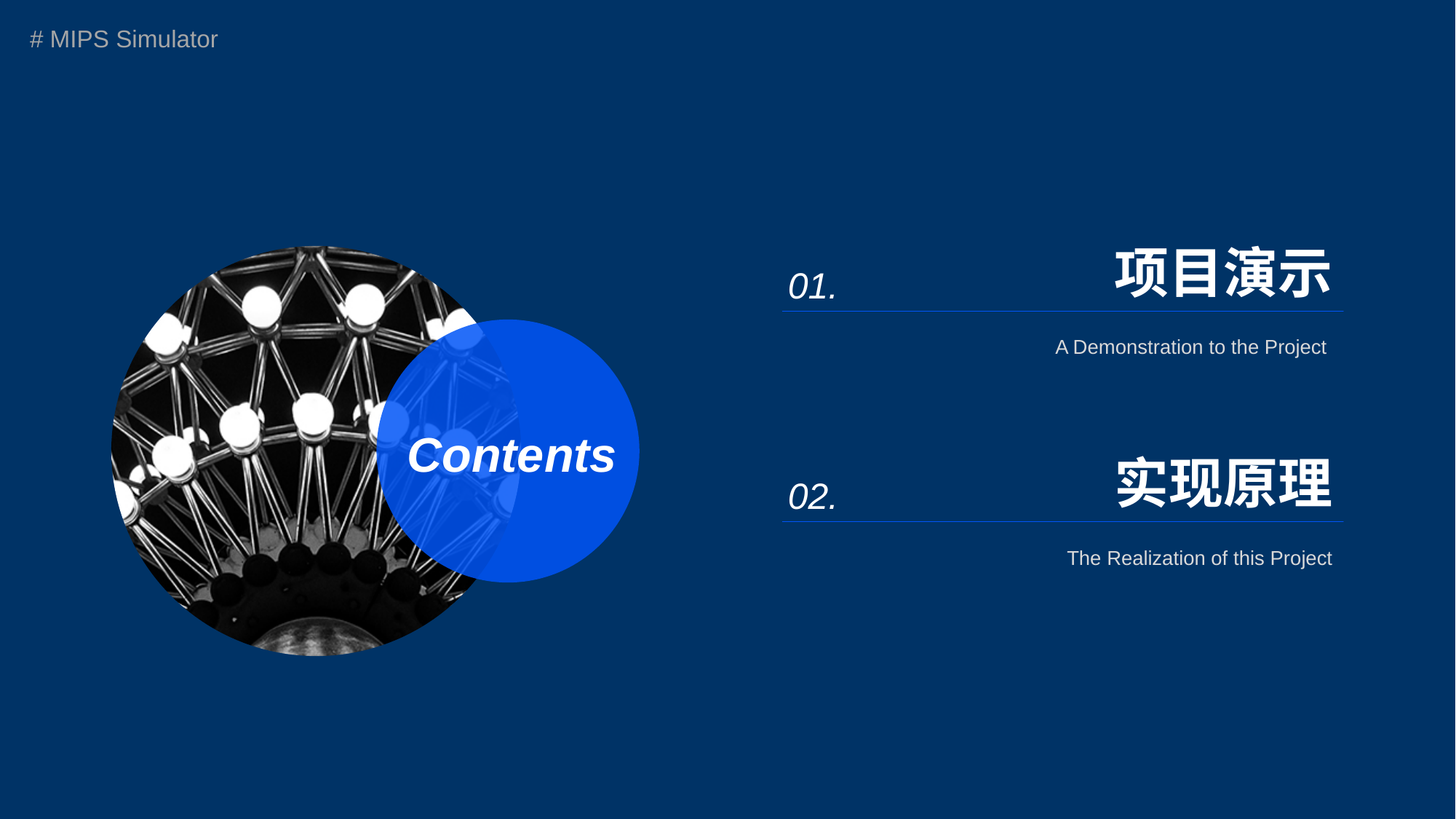

项目演示
A Demonstration to the Project
01.
Contents
实现原理
The Realization of this Project
02.